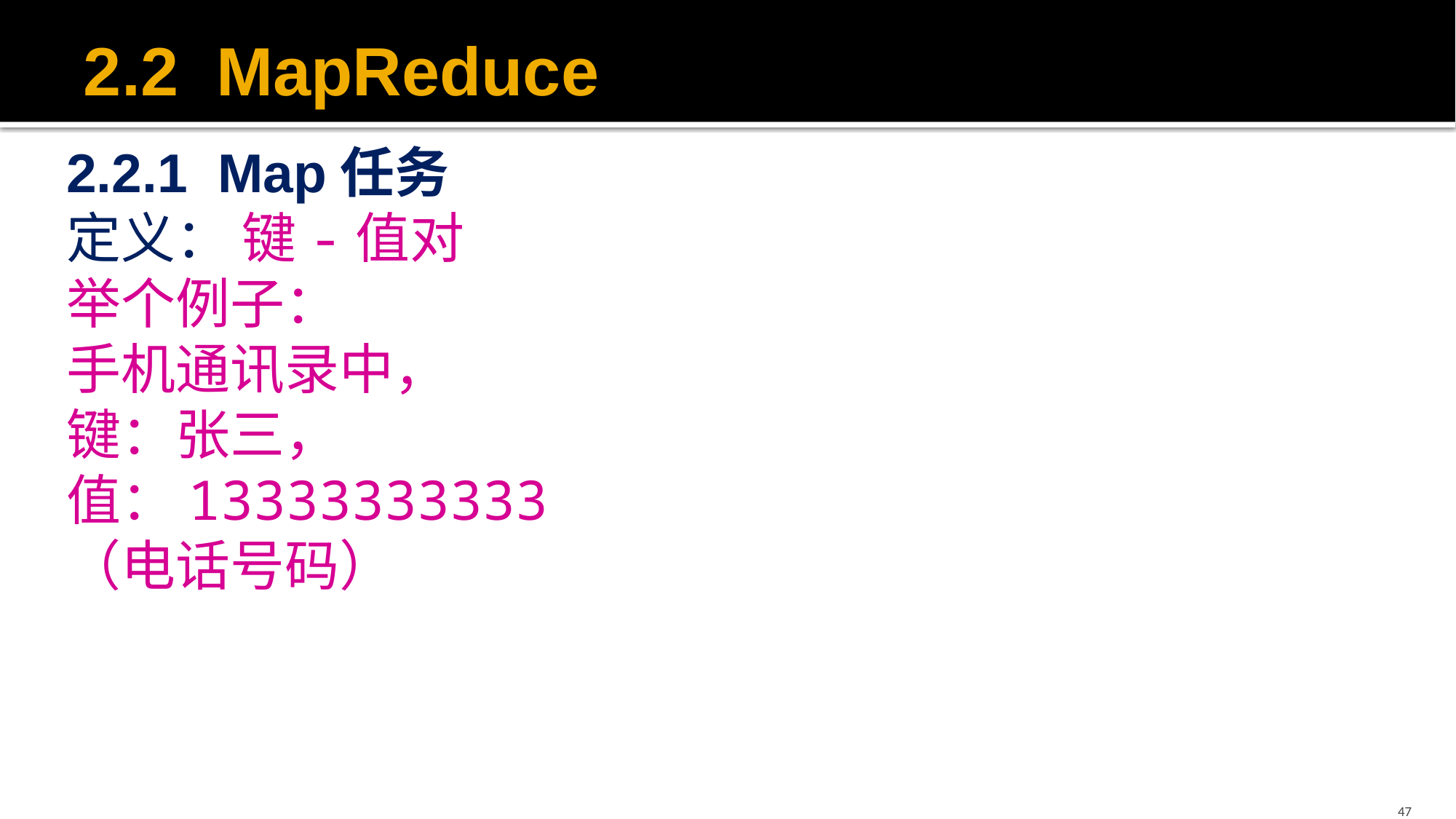

# 2.2  MapReduce
2.2.1  Map任务
定义： 键-值对
举个例子：
手机通讯录中，
键：张三，
值：13333333333（电话号码）
47